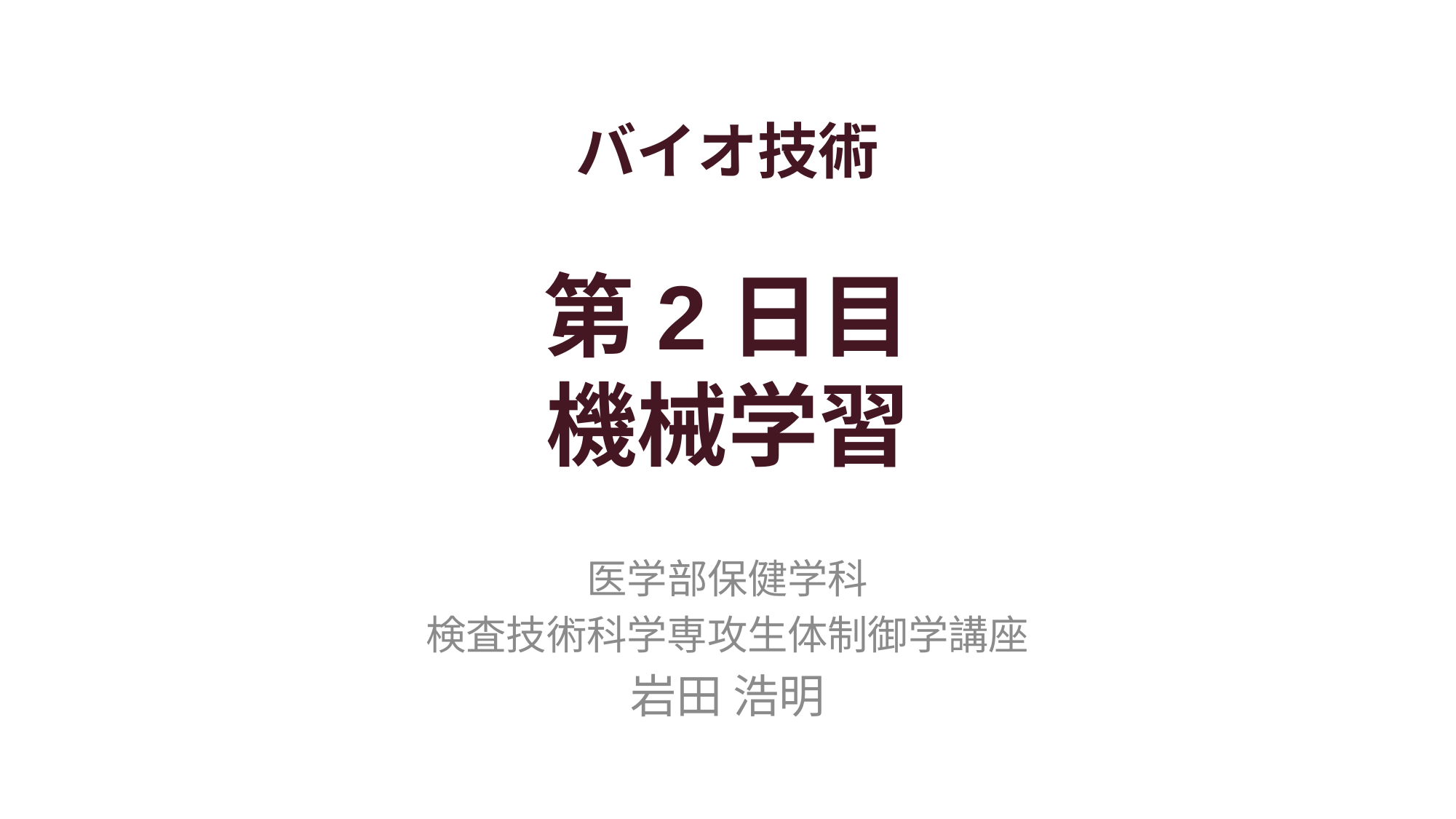

# バイオ技術 第2日目 機械学習
医学部保健学科
検査技術科学専攻生体制御学講座
岩田 浩明